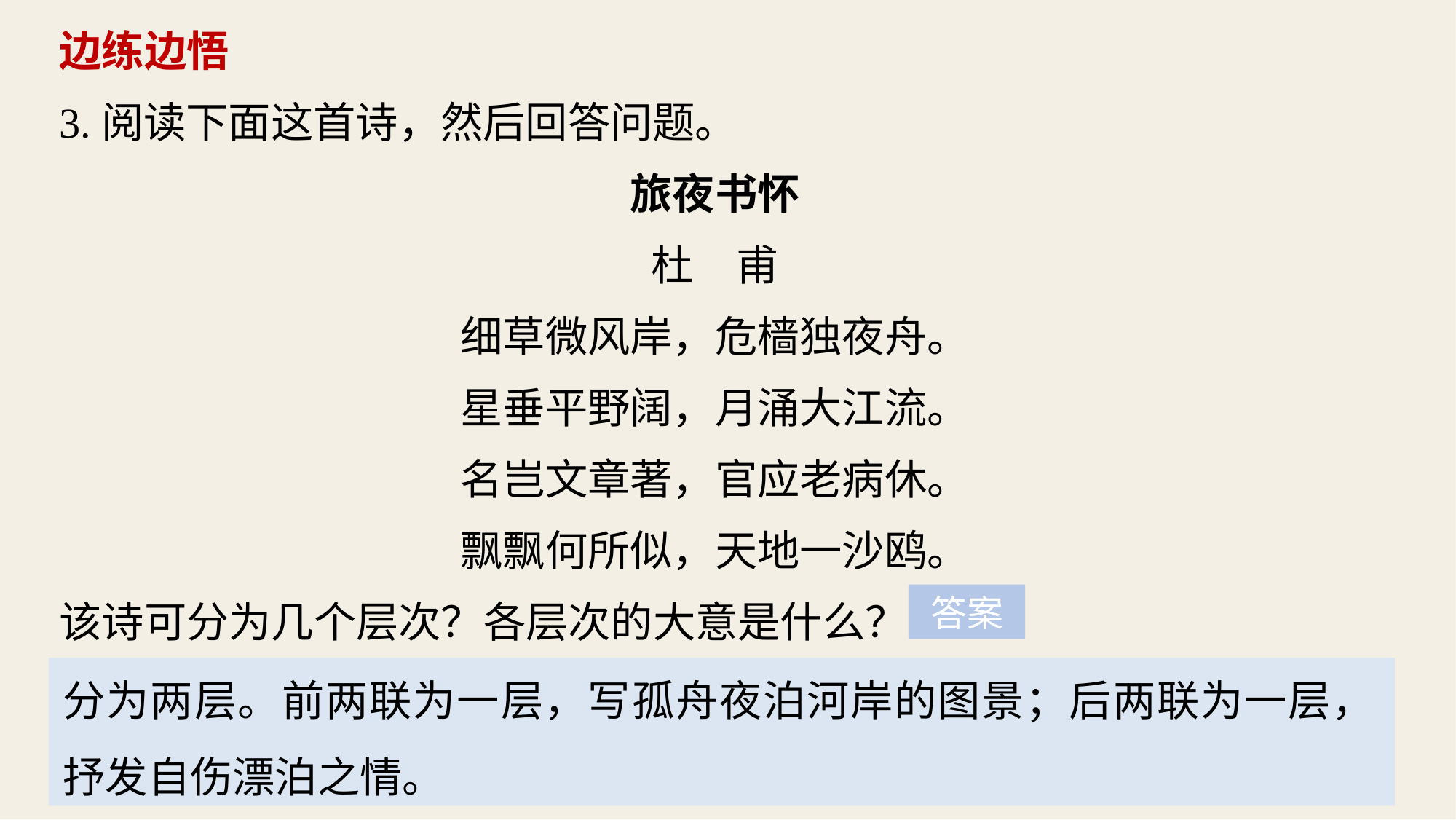

边练边悟
3.阅读下面这首诗，然后回答问题。
旅夜书怀
杜　甫
细草微风岸，危樯独夜舟。
星垂平野阔，月涌大江流。
名岂文章著，官应老病休。
飘飘何所似，天地一沙鸥。
该诗可分为几个层次？各层次的大意是什么？
答案
分为两层。前两联为一层，写孤舟夜泊河岸的图景；后两联为一层，抒发自伤漂泊之情。